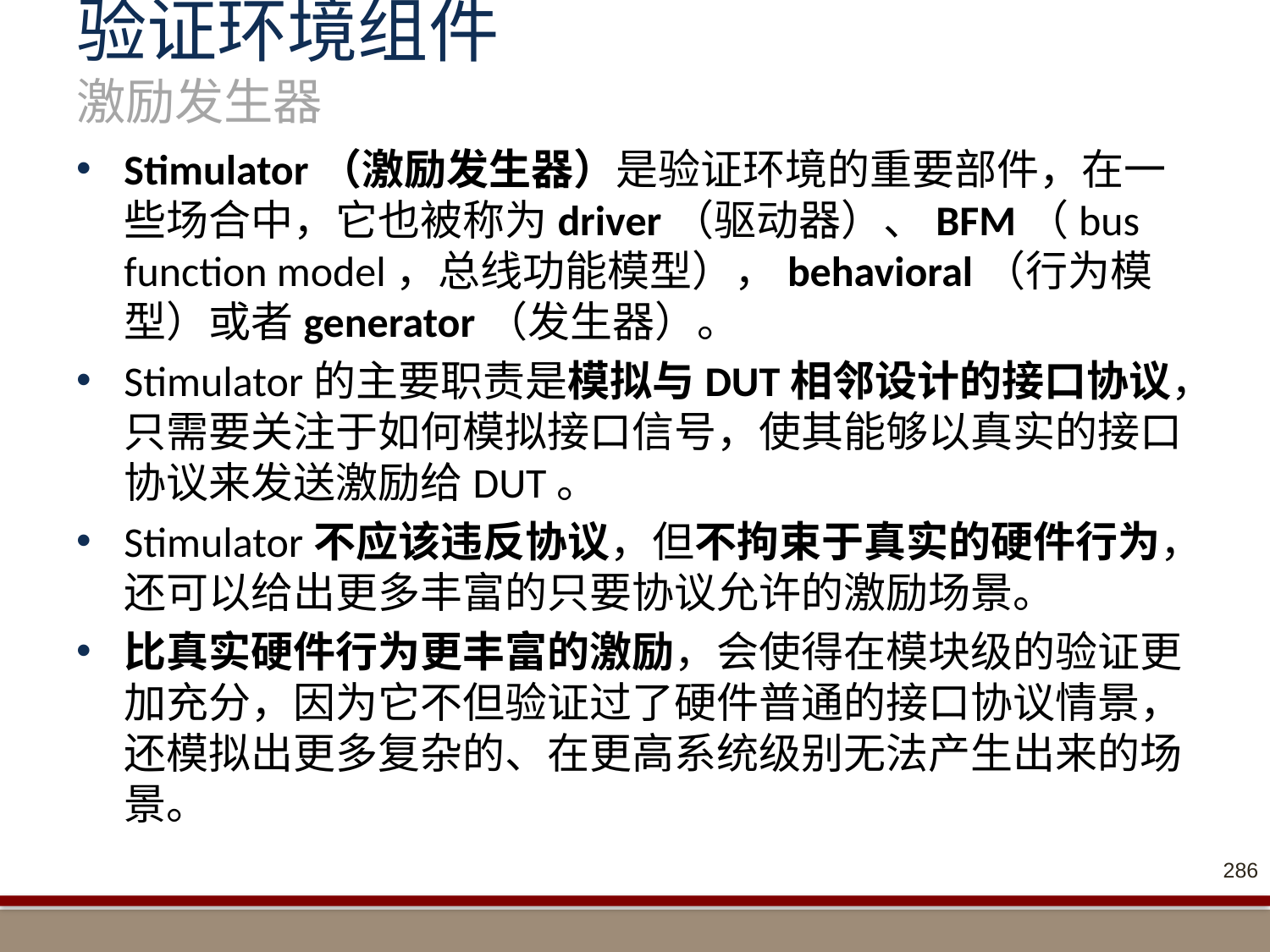

# 验证环境组件 激励发生器
Stimulator（激励发生器）是验证环境的重要部件，在一些场合中，它也被称为driver（驱动器）、BFM（bus function model，总线功能模型），behavioral（行为模型）或者generator（发生器）。
Stimulator的主要职责是模拟与DUT相邻设计的接口协议，只需要关注于如何模拟接口信号，使其能够以真实的接口协议来发送激励给DUT。
Stimulator不应该违反协议，但不拘束于真实的硬件行为，还可以给出更多丰富的只要协议允许的激励场景。
比真实硬件行为更丰富的激励，会使得在模块级的验证更加充分，因为它不但验证过了硬件普通的接口协议情景，还模拟出更多复杂的、在更高系统级别无法产生出来的场景。
286